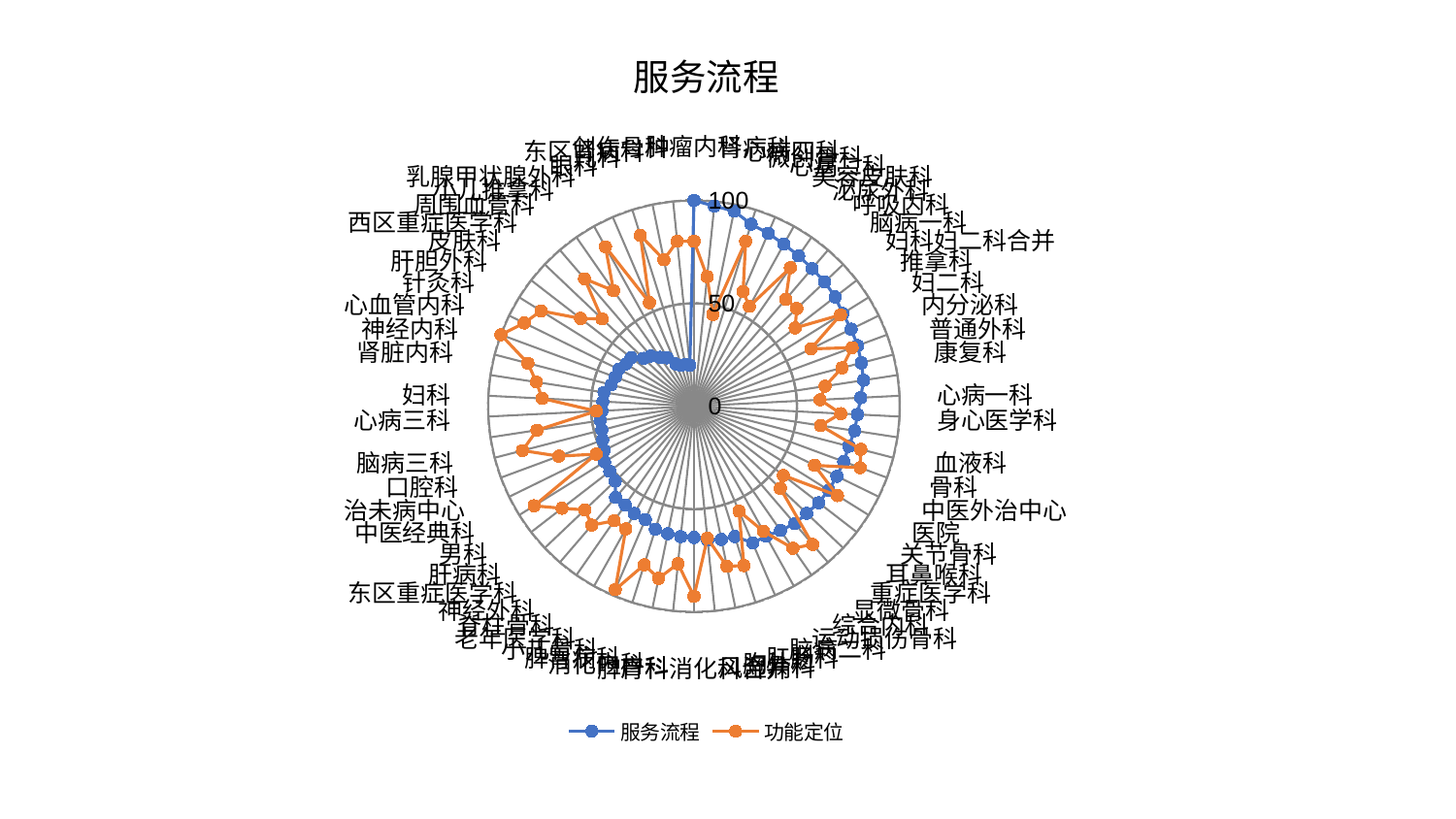

### Chart: 服务流程

| Category | 服务流程 | 功能定位 |
|---|---|---|
| 肿瘤内科 | 100.0 | 80.1702415138217 |
| 肾病科 | 97.71037262647859 | 63.25503105018138 |
| 心病四科 | 96.80821792773104 | 45.52475183557194 |
| 微创骨科 | 92.71633575707789 | 83.96978436406168 |
| 心病二科 | 91.40532083865473 | 60.534860239696314 |
| 美容皮肤科 | 90.014738109534 | 55.488531168131715 |
| 泌尿外科 | 89.03070443835263 | 81.96522307316519 |
| 呼吸内科 | 88.12164759825616 | 68.45708811862053 |
| 脑病一科 | 87.62246804787873 | 68.89532307422901 |
| 妇科妇二科合并 | 86.74752597643202 | 62.15404714434603 |
| 推拿科 | 85.18824778391769 | 83.88363437525817 |
| 妇二科 | 85.04196018010967 | 63.267689732025936 |
| 内分泌科 | 84.80155862109503 | 81.90324448462874 |
| 普通外科 | 84.0073141568234 | 74.2664342034305 |
| 康复科 | 83.35664080358428 | 64.46907145499473 |
| 心病一科 | 81.10938076100733 | 61.30515672043612 |
| 身心医学科 | 79.53068685782358 | 71.40995302706847 |
| 血液科 | 78.97117854817631 | 62.18750010881732 |
| 骨科 | 77.72107845879428 | 83.708894970494 |
| 中医外治中心 | 77.58457088728358 | 86.11568151351592 |
| 医院 | 77.33800019143354 | 65.23992355176058 |
| 关节骨科 | 77.12769808689757 | 82.16041174376431 |
| 耳鼻喉科 | 76.62186987457406 | 54.96067937608678 |
| 重症医学科 | 75.56779589851709 | 57.886470862567585 |
| 显微骨科 | 75.21742294904448 | 88.52034022486365 |
| 综合内科 | 73.5660198932375 | 84.1361398185474 |
| 运动损伤骨科 | 72.27481536217785 | 69.5080309796427 |
| 脑病二科 | 72.27031422043987 | 55.46780830838314 |
| 肛肠科 | 66.36010545735985 | 81.13429302772376 |
| 胸外科 | 66.12569100868662 | 79.48256824338554 |
| 风湿病科 | 65.40488861219578 | 64.45250457714204 |
| 脾胃科消化科合并 | 63.79022348184925 | 92.3746306906389 |
| 产科 | 63.698882911257954 | 76.96734928466107 |
| 消化内科 | 63.28555579868291 | 85.3784250667553 |
| 脾胃病科 | 62.66571752317986 | 80.77494340671723 |
| 小儿骨科 | 59.93538137471435 | 96.97671237732213 |
| 老年医学科 | 59.61363386778717 | 68.22628512549268 |
| 脊柱骨科 | 58.448126206737484 | 67.84371328662807 |
| 神经外科 | 58.43322045116816 | 76.17422456841533 |
| 东区重症医学科 | 52.799603218204176 | 73.1342149667752 |
| 肝病科 | 51.698794508619734 | 81.05442989459449 |
| 男科 | 51.15993214055909 | 91.49262995513661 |
| 中医经典科 | 48.68192371448365 | 52.91538376320905 |
| 治未病中心 | 47.30307465290867 | 69.97491275573738 |
| 口腔科 | 46.23877245495919 | 86.0533164874183 |
| 脑病三科 | 46.11645661173402 | 77.13811280804057 |
| 心病三科 | 44.74461852211142 | 47.48895476532149 |
| 妇科 | 44.359098285396 | 73.79527672934498 |
| 肾脏内科 | 44.228978407840906 | 77.44669860599953 |
| 神经内科 | 41.50430791710933 | 83.35626195216173 |
| 心血管内科 | 40.79829065990661 | 100.0 |
| 针灸科 | 40.770475020394656 | 91.82099518942248 |
| 肝胆外科 | 38.8292100675798 | 87.5550829191276 |
| 皮肤科 | 38.57991218869989 | 69.6720133548261 |
| 西区重症医学科 | 33.782977481047624 | 61.578334890920395 |
| 周围血管科 | 32.13684462446772 | 81.59006581753052 |
| 小儿推拿科 | 28.962583936748906 | 68.41470474780634 |
| 乳腺甲状腺外科 | 26.889126379815405 | 88.5971818128245 |
| 眼科 | 22.314436832142004 | 54.76350284691904 |
| 儿科 | 20.81720287244851 | 87.03581503214872 |
| 东区肾病科 | 20.699268963572838 | 72.64541280960914 |
| 创伤骨科 | 20.002484768403303 | 80.54209105983817 |
53